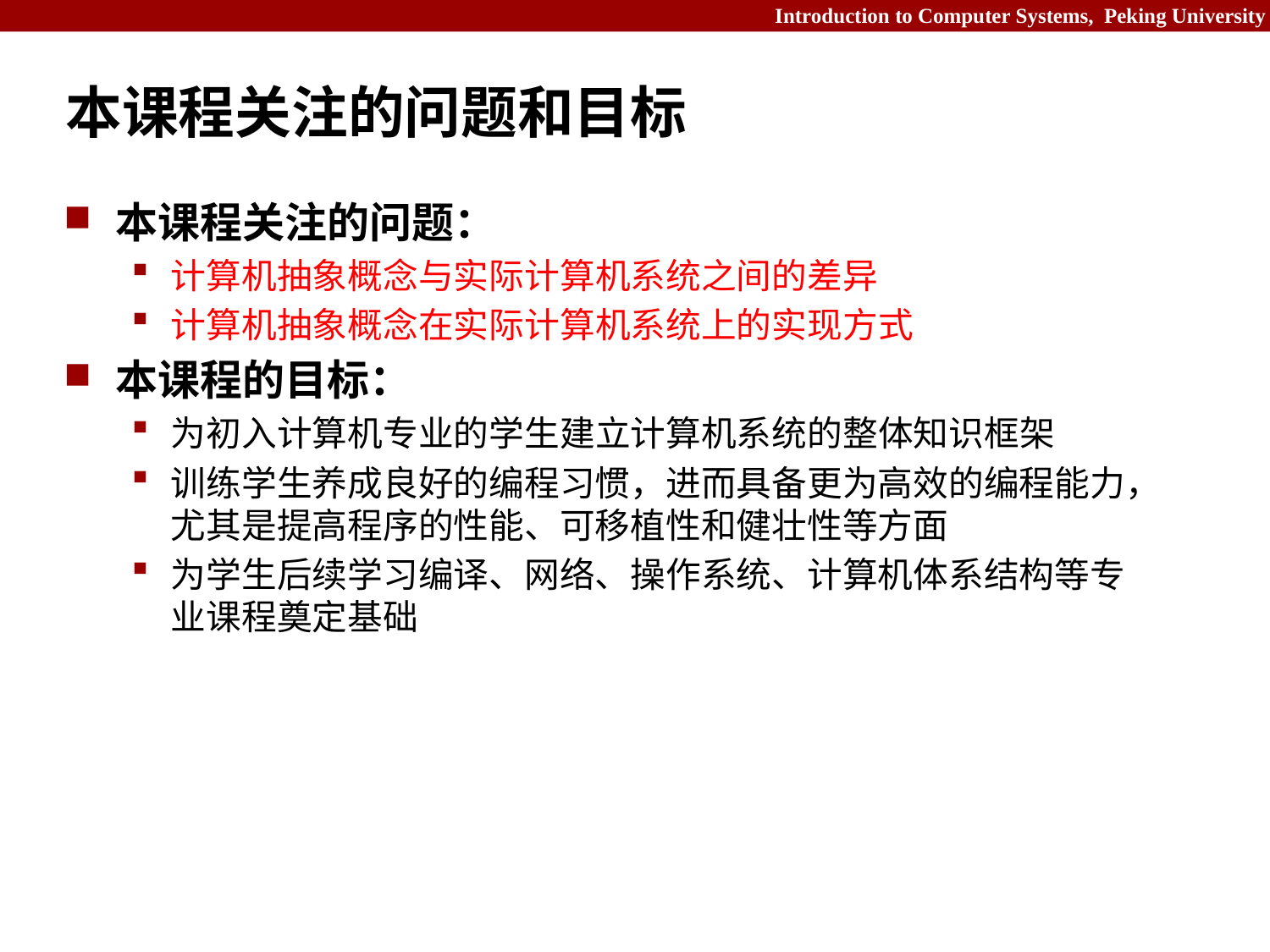

# 本课程关注的问题和目标
本课程关注的问题：
计算机抽象概念与实际计算机系统之间的差异
计算机抽象概念在实际计算机系统上的实现方式
本课程的目标：
为初入计算机专业的学生建立计算机系统的整体知识框架
训练学生养成良好的编程习惯，进而具备更为高效的编程能力，尤其是提高程序的性能、可移植性和健壮性等方面
为学生后续学习编译、网络、操作系统、计算机体系结构等专业课程奠定基础